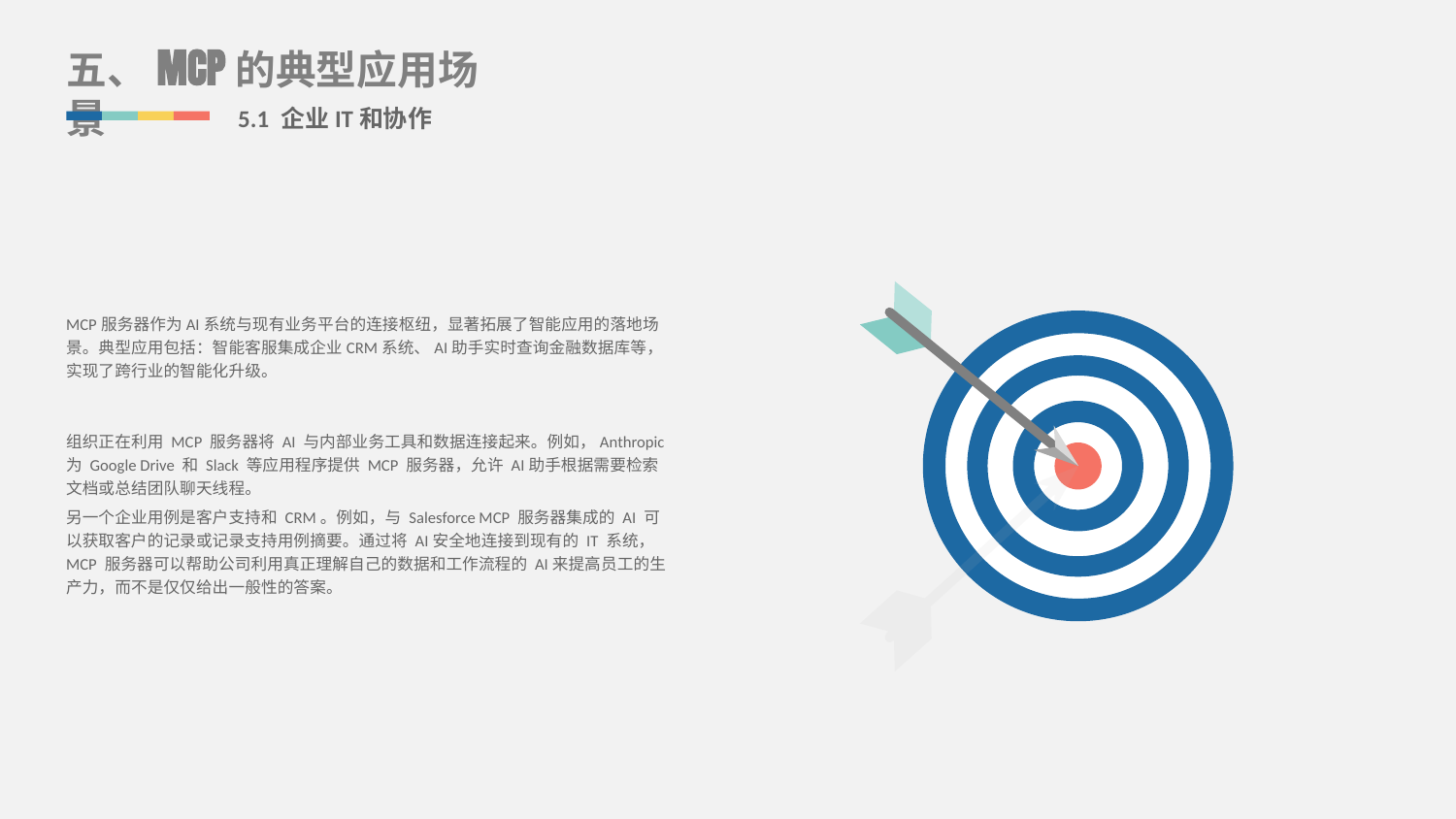

五、MCP的典型应用场景
5.1 企业IT和协作

MCP服务器作为AI系统与现有业务平台的连接枢纽，显著拓展了智能应用的落地场景。典型应用包括：智能客服集成企业CRM系统、AI助手实时查询金融数据库等，实现了跨行业的智能化升级。

组织正在利用 MCP 服务器将 AI 与内部业务工具和数据连接起来。例如，Anthropic 为 Google Drive 和 Slack 等应用程序提供 MCP 服务器，允许 AI助手根据需要检索文档或总结团队聊天线程。
另一个企业用例是客户支持和 CRM。例如，与 Salesforce MCP 服务器集成的 AI 可以获取客户的记录或记录支持用例摘要。通过将 AI安全地连接到现有的 IT 系统，MCP 服务器可以帮助公司利用真正理解自己的数据和工作流程的 AI来提高员工的生产力，而不是仅仅给出一般性的答案。